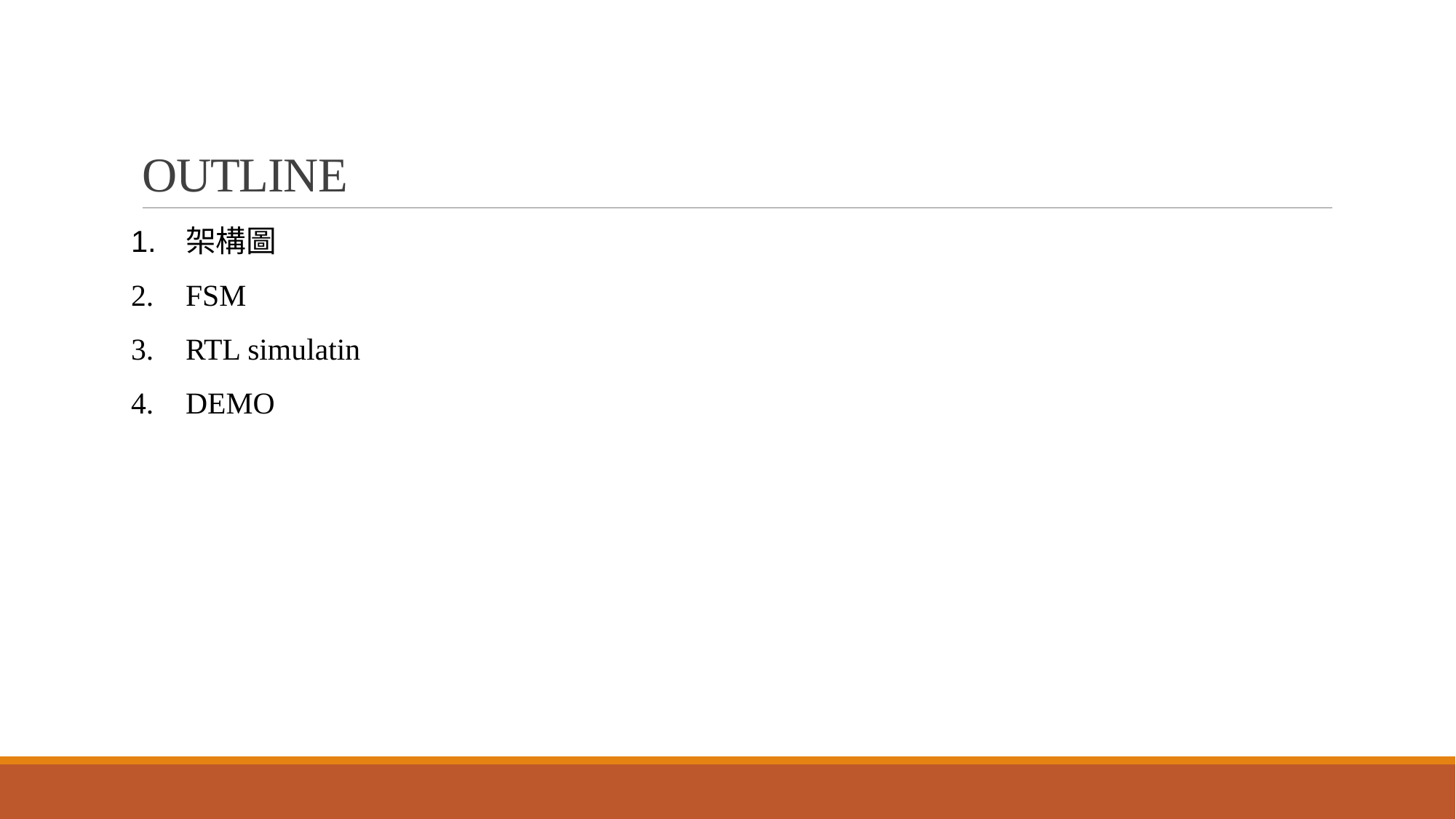

# OUTLINE
架構圖
FSM
RTL simulatin
DEMO